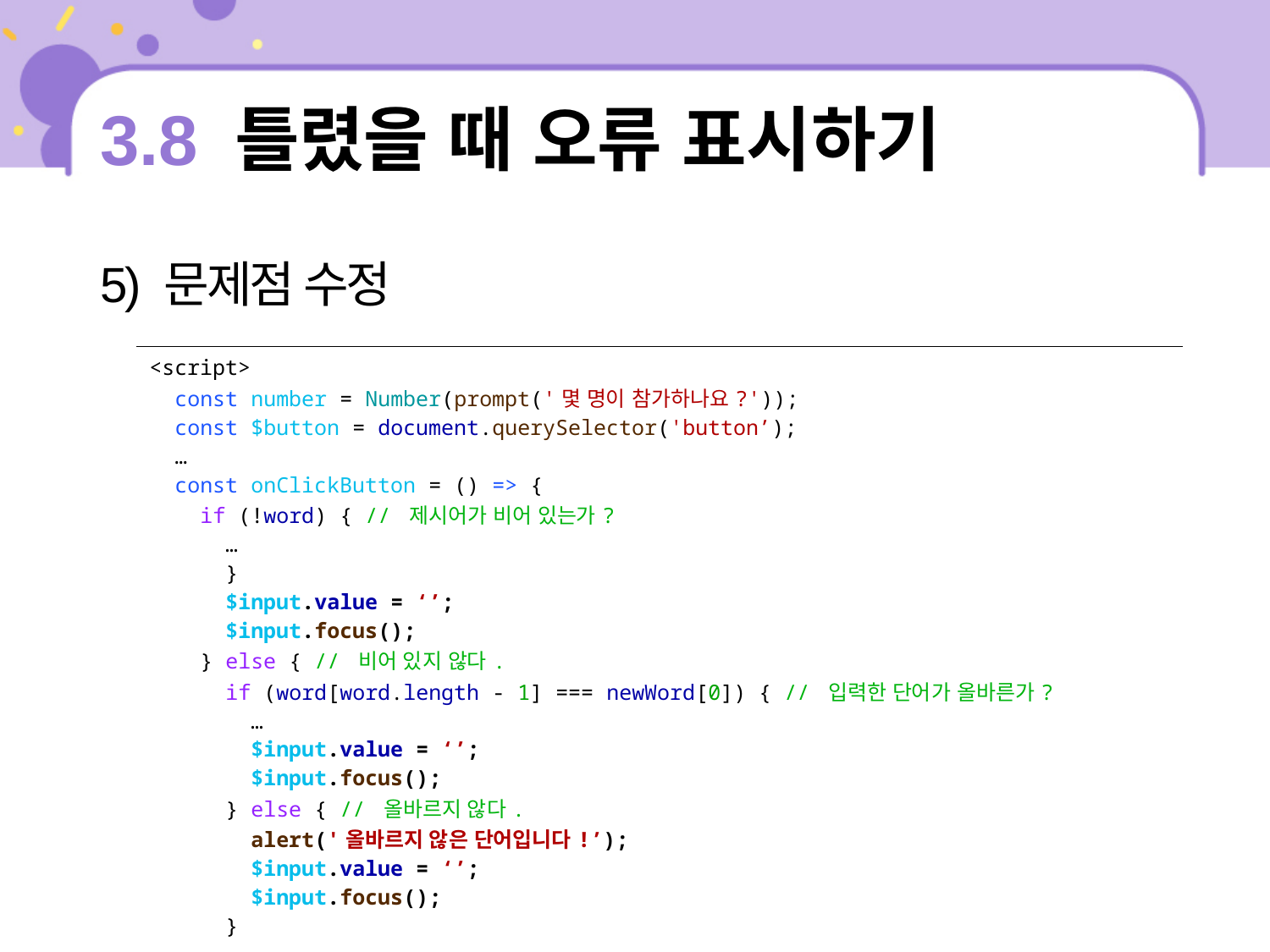

# 3.8 틀렸을 때 오류 표시하기
5) 문제점 수정

| <script> const number = Number(prompt('몇 명이 참가하나요?')); const $button = document.querySelector('button’); … const onClickButton = () => { if (!word) { // 제시어가 비어 있는가? … } $input.value = ‘’; $input.focus(); } else { // 비어 있지 않다. if (word[word.length - 1] === newWord[0]) { // 입력한 단어가 올바른가? … $input.value = ‘’; $input.focus(); } else { // 올바르지 않다. alert('올바르지 않은 단어입니다!’); $input.value = ‘’; $input.focus(); } … </script> |
| --- |